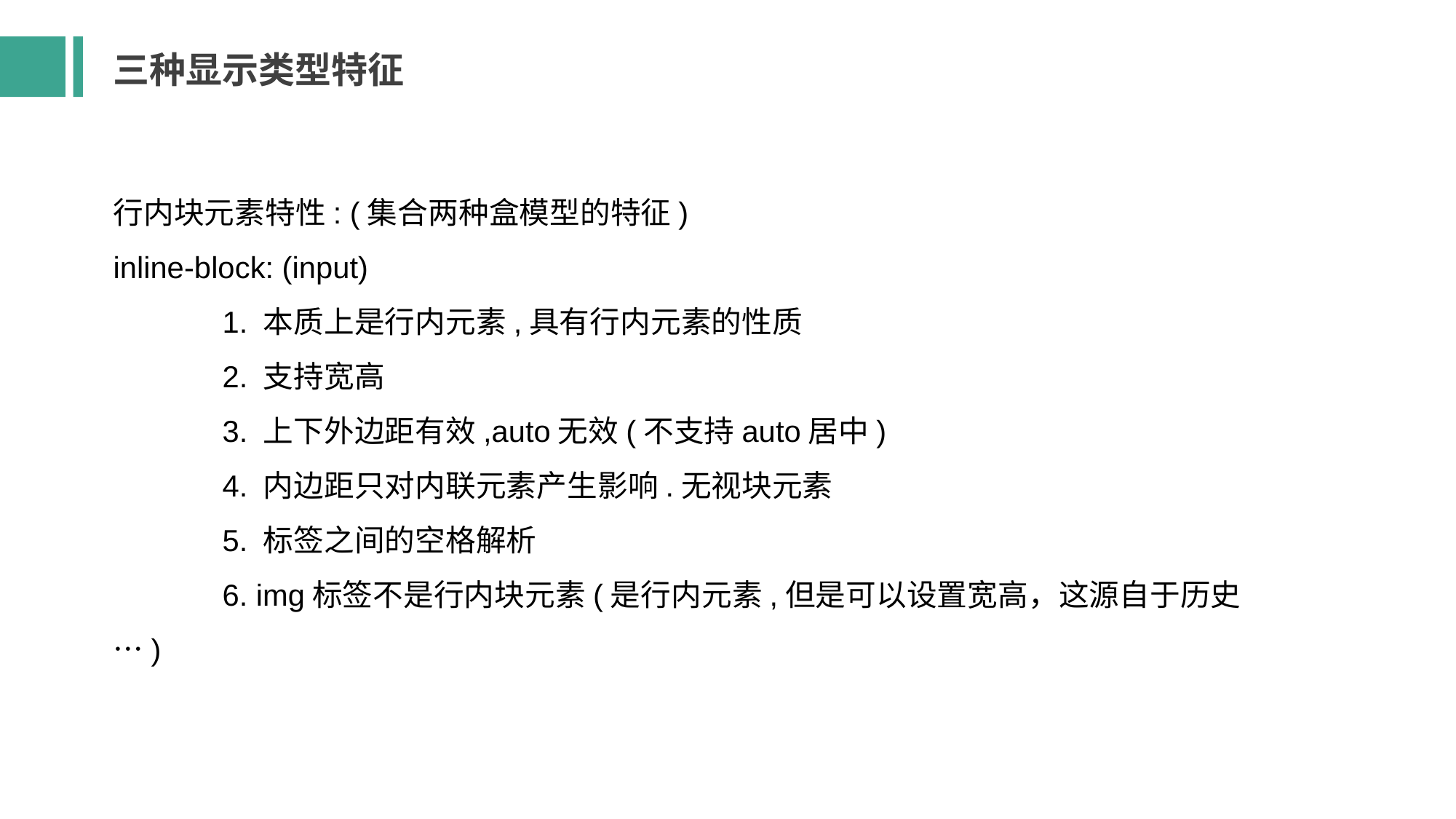

三种显示类型特征
行内块元素特性: (集合两种盒模型的特征)
inline-block: (input)
	1. 本质上是行内元素,具有行内元素的性质
	2. 支持宽高
	3. 上下外边距有效,auto无效(不支持auto居中)
	4. 内边距只对内联元素产生影响.无视块元素
	5. 标签之间的空格解析
	6. img标签不是行内块元素(是行内元素,但是可以设置宽高，这源自于历史…)